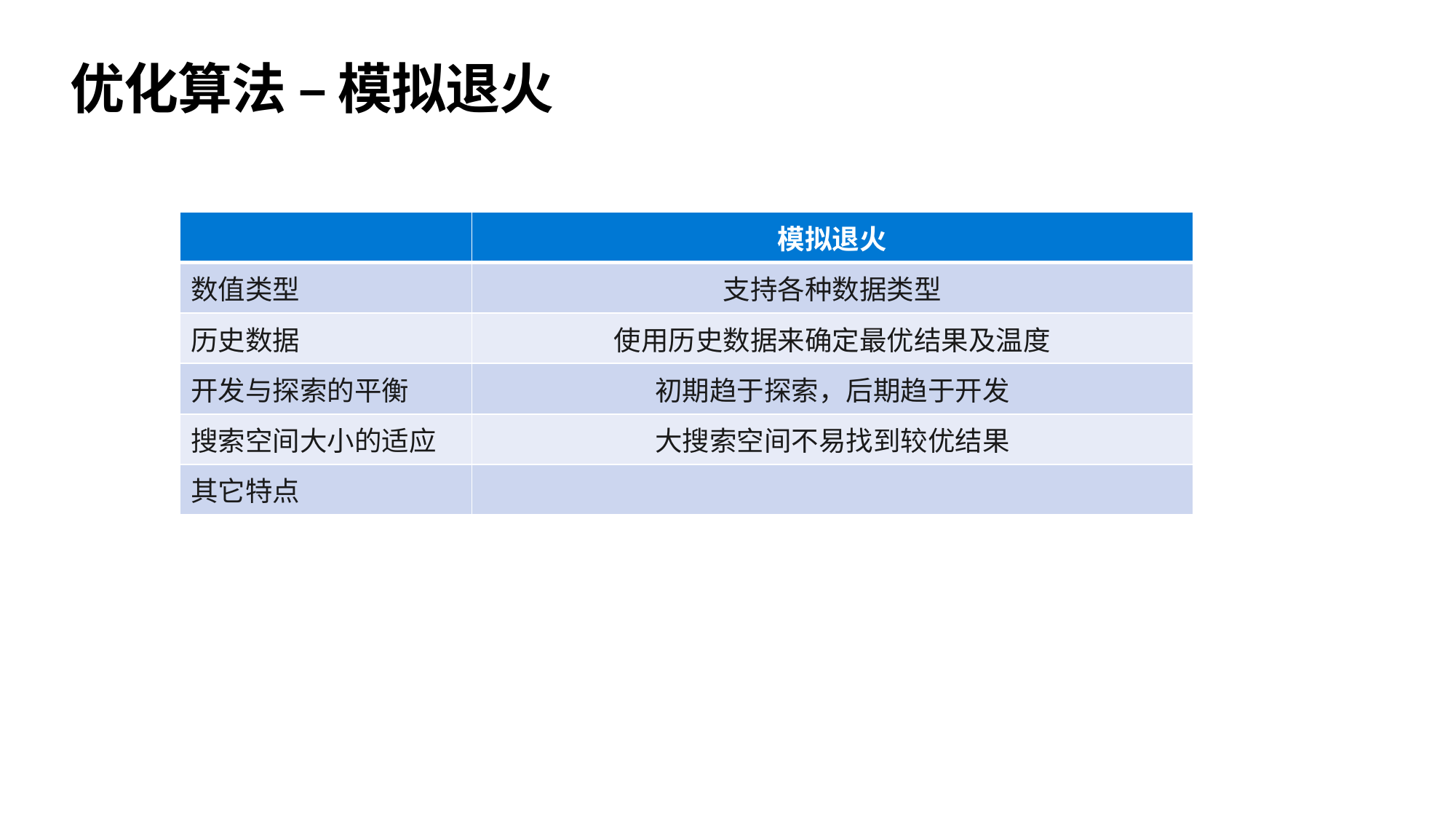

# 优化算法 – 模拟退火
|  | 模拟退火 |
| --- | --- |
| 数值类型 | 支持各种数据类型 |
| 历史数据 | 使用历史数据来确定最优结果及温度 |
| 开发与探索的平衡 | 初期趋于探索，后期趋于开发 |
| 搜索空间大小的适应 | 大搜索空间不易找到较优结果 |
| 其它特点 |  |